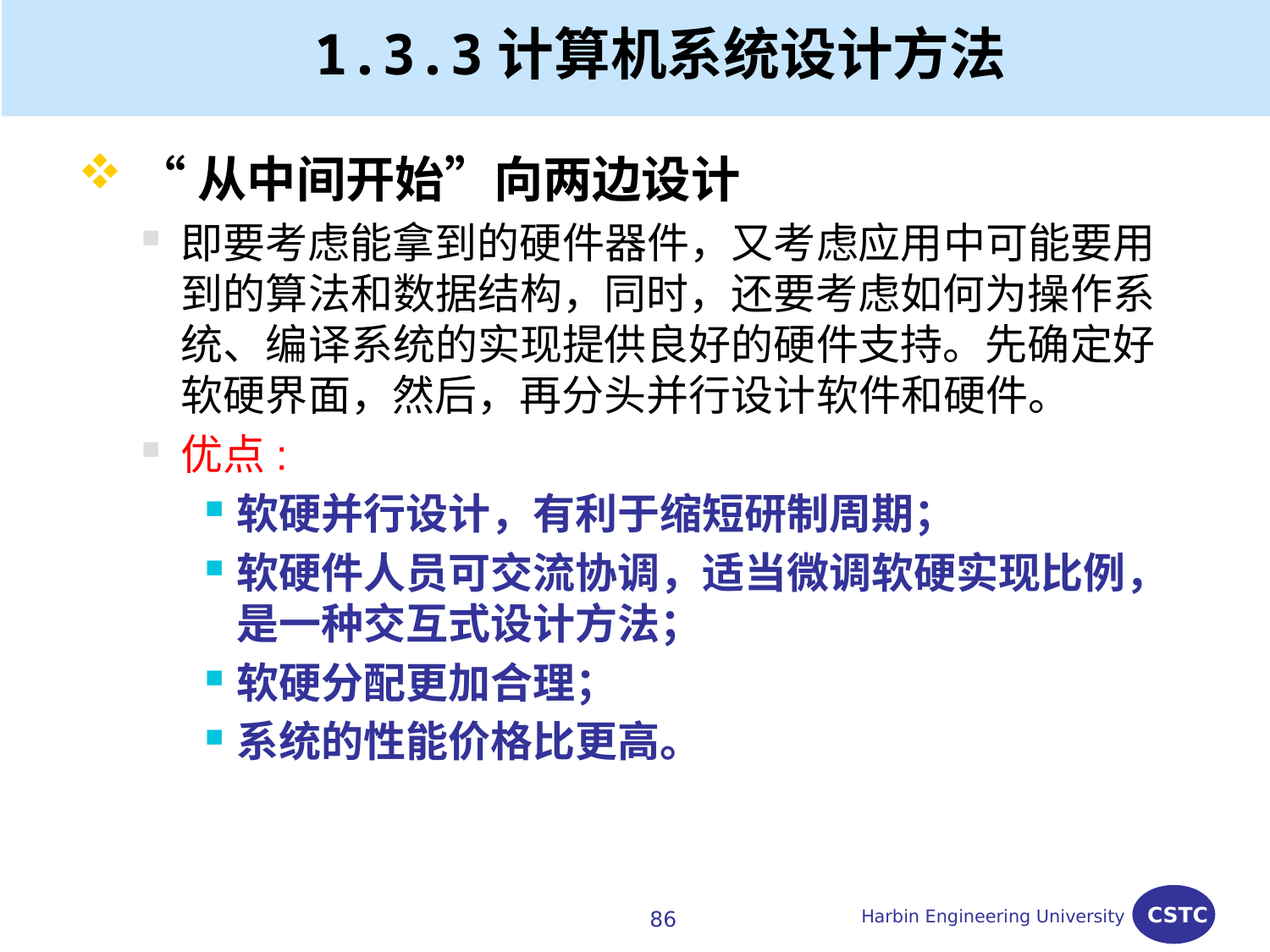

# 1.3.3计算机系统设计方法
 “从中间开始”向两边设计
即要考虑能拿到的硬件器件，又考虑应用中可能要用到的算法和数据结构，同时，还要考虑如何为操作系统、编译系统的实现提供良好的硬件支持。先确定好软硬界面，然后，再分头并行设计软件和硬件。
优点:
软硬并行设计，有利于缩短研制周期；
软硬件人员可交流协调，适当微调软硬实现比例，是一种交互式设计方法；
软硬分配更加合理；
系统的性能价格比更高。
86
Harbin Engineering University